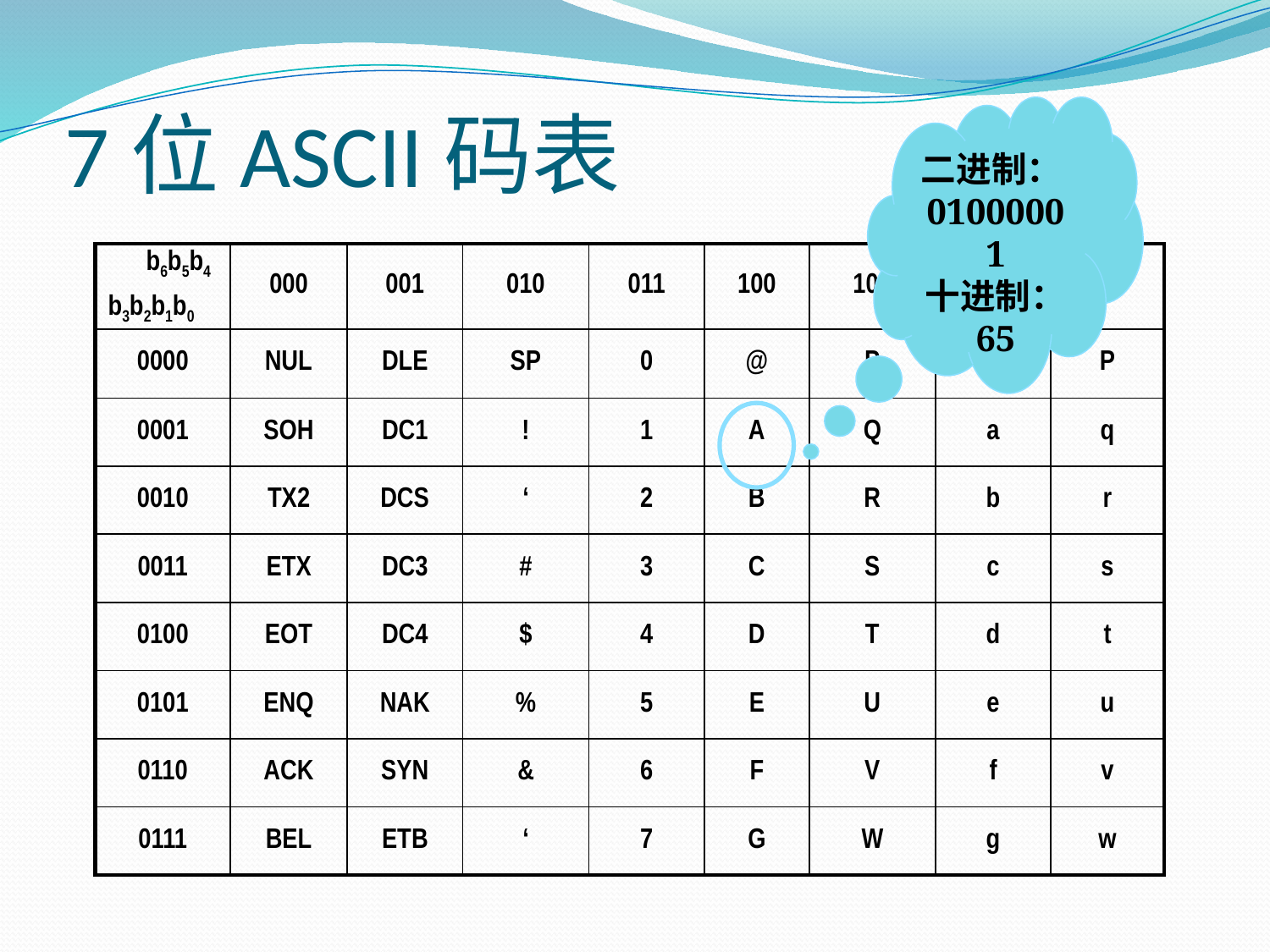

# 7位ASCII码表
二进制：01000001
十进制：
65
| b6b5b4 b3b2b1b0 | 000 | 001 | 010 | 011 | 100 | 101 | 110 | 111 |
| --- | --- | --- | --- | --- | --- | --- | --- | --- |
| 0000 | NUL | DLE | SP | 0 | @ | P | \ | P |
| 0001 | SOH | DC1 | ! | 1 | A | Q | a | q |
| 0010 | TX2 | DCS | ‘ | 2 | B | R | b | r |
| 0011 | ETX | DC3 | # | 3 | C | S | c | s |
| 0100 | EOT | DC4 | $ | 4 | D | T | d | t |
| 0101 | ENQ | NAK | % | 5 | E | U | e | u |
| 0110 | ACK | SYN | & | 6 | F | V | f | v |
| 0111 | BEL | ETB | ‘ | 7 | G | W | g | w |